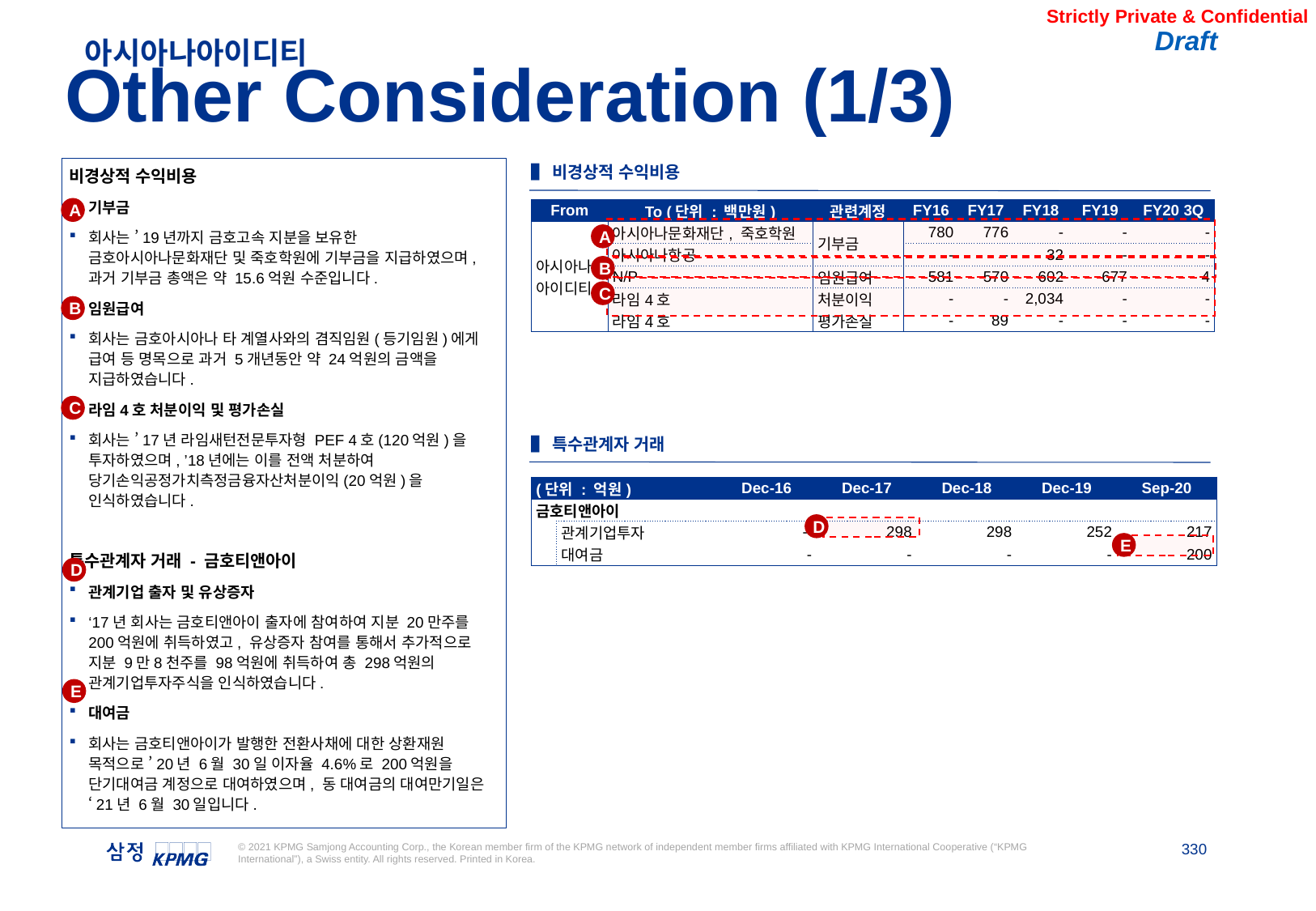

아시아나아이디티
Other Consideration (1/3)
▌비경상적 수익비용

비경상적 수익비용
기부금
회사는 ’19년까지 금호고속 지분을 보유한 금호아시아나문화재단 및 죽호학원에 기부금을 지급하였으며, 과거 기부금 총액은 약 15.6억원 수준입니다.
임원급여
회사는 금호아시아나 타 계열사와의 겸직임원(등기임원)에게 급여 등 명목으로 과거 5개년동안 약 24억원의 금액을 지급하였습니다.
라임4호 처분이익 및 평가손실
회사는 ’17년 라임새턴전문투자형 PEF 4호(120억원)을 투자하였으며, ’18년에는 이를 전액 처분하여 당기손익공정가치측정금융자산처분이익(20억원)을 인식하였습니다.

특수관계자 거래 - 금호티앤아이
관계기업 출자 및 유상증자
‘17년 회사는 금호티앤아이 출자에 참여하여 지분 20만주를 200억원에 취득하였고, 유상증자 참여를 통해서 추가적으로 지분 9만8천주를 98억원에 취득하여 총 298억원의 관계기업투자주식을 인식하였습니다.
대여금
회사는 금호티앤아이가 발행한 전환사채에 대한 상환재원 목적으로 ’20년 6월 30일 이자율 4.6%로 200억원을 단기대여금 계정으로 대여하였으며, 동 대여금의 대여만기일은 ‘21년 6월 30일입니다.

A
| From | To (단위 : 백만원) | 관련계정 | FY16 | FY17 | FY18 | FY19 | FY20 3Q |
| --- | --- | --- | --- | --- | --- | --- | --- |
| 아시아나아이디티 | 아시아나문화재단, 죽호학원 | 기부금 | 780 | 776 | - | - | - |
|  | 아시아나항공 |  | - | - | 32 | - | - |
|  | N/P | 임원급여 | 581 | 570 | 602 | 677 | 4 |
|  | 라임4호 | 처분이익 | - | - | 2,034 | - | - |
|  | 라임4호 | 평가손실 | - | 89 | - | - | - |

A
B

C
B
C
▌특수관계자 거래

| (단위 : 억원) |  | Dec-16 | Dec-17 | Dec-18 | Dec-19 | Sep-20 |
| --- | --- | --- | --- | --- | --- | --- |
| 금호티앤아이 |  |  |  |  |  |  |
|  | 관계기업투자 | - | 298 | 298 | 252 | 217 |
|  | 대여금 | - | - | - | - | 200 |
D

E

D
E